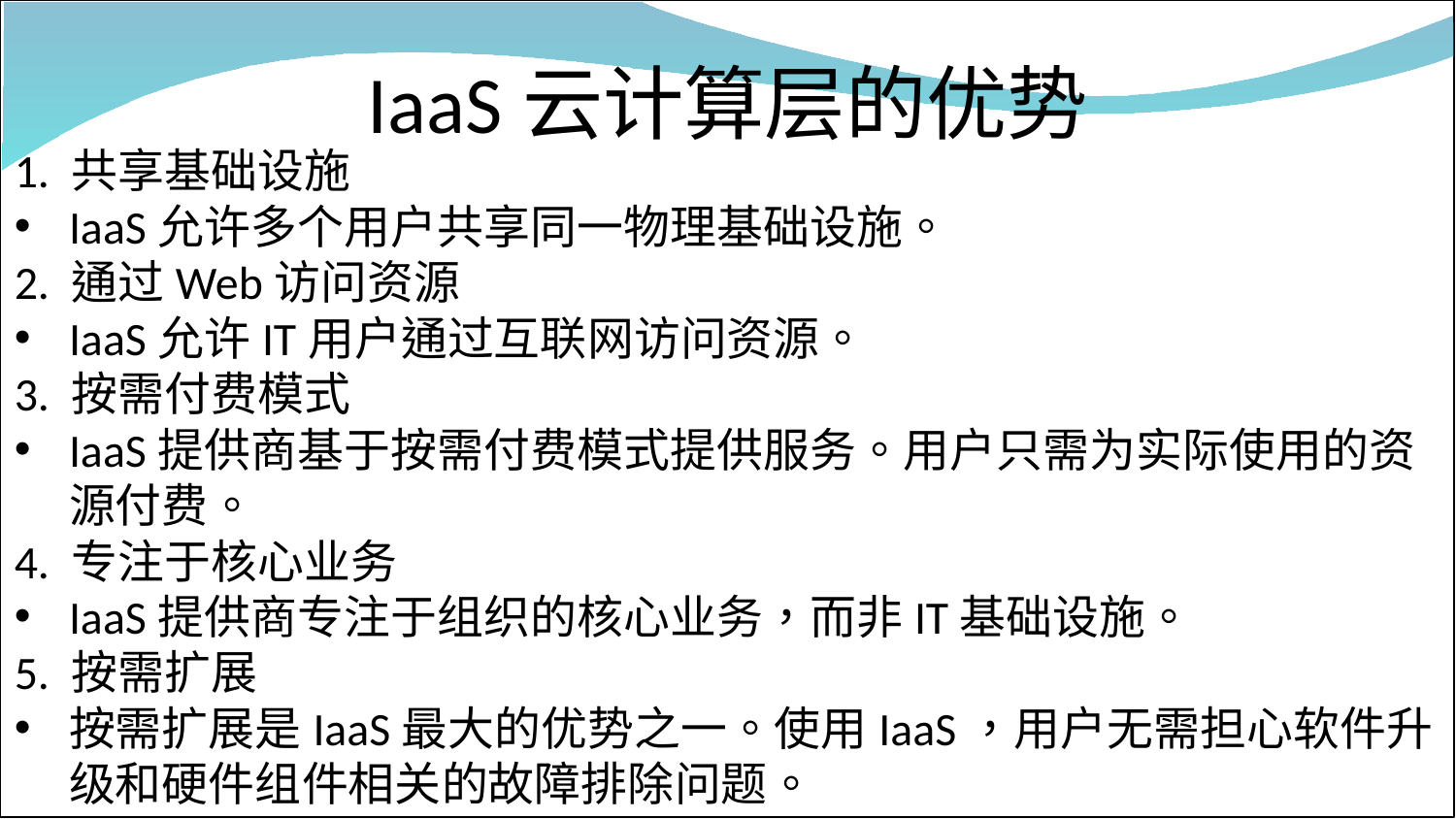

# IaaS云计算层的优势
1. 共享基础设施
IaaS允许多个用户共享同一物理基础设施。
2. 通过Web访问资源
IaaS允许IT用户通过互联网访问资源。
3. 按需付费模式
IaaS提供商基于按需付费模式提供服务。用户只需为实际使用的资源付费。
4. 专注于核心业务
IaaS提供商专注于组织的核心业务，而非IT基础设施。
5. 按需扩展
按需扩展是IaaS最大的优势之一。使用IaaS，用户无需担心软件升级和硬件组件相关的故障排除问题。